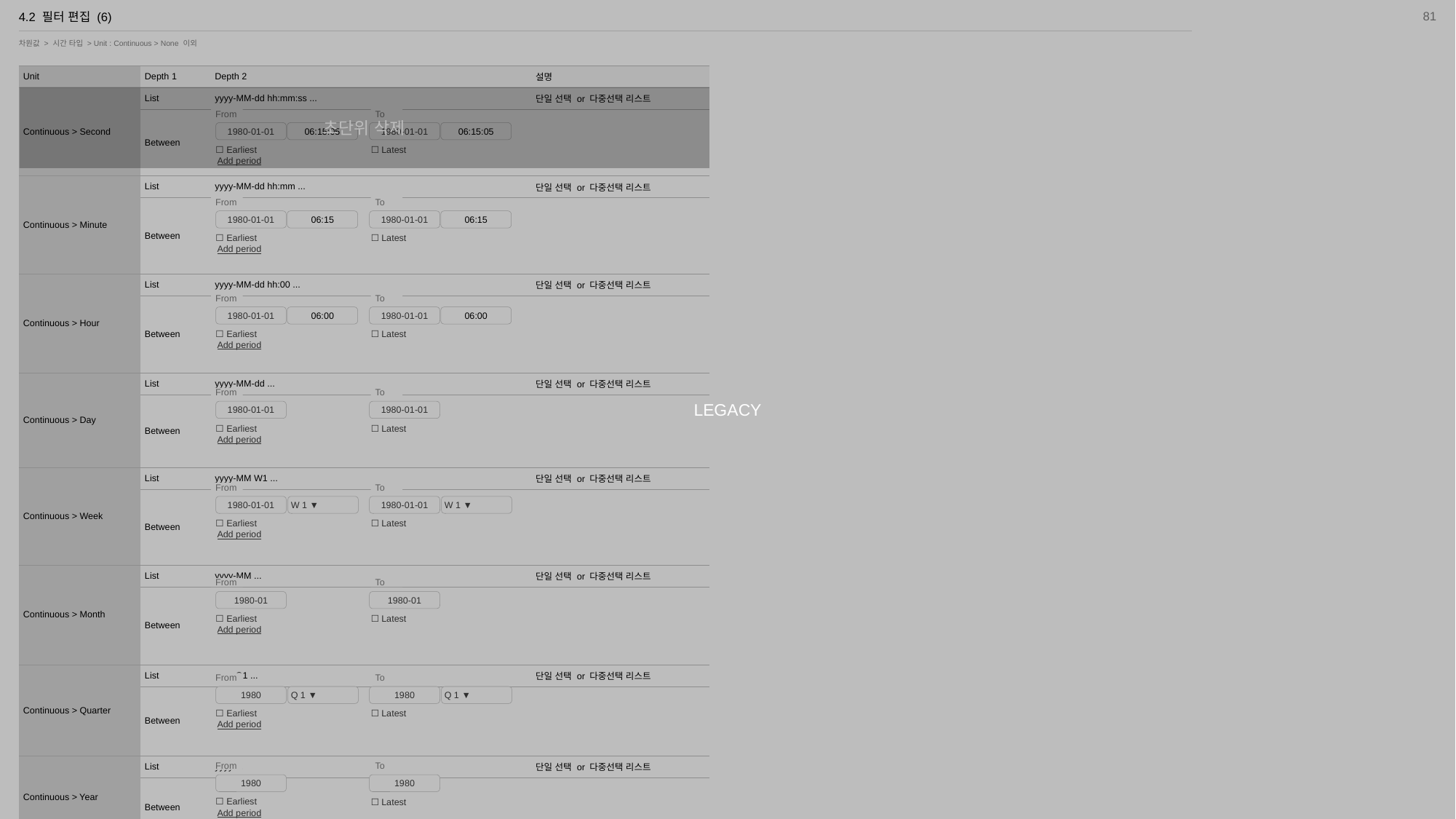

81
LEGACY
# 4.2 필터 편집 (6)
차원값 > 시간 타입 > Unit : Continuous > None 이외
| Unit | Depth 1 | Depth 2 | 설명 |
| --- | --- | --- | --- |
| Continuous > Second | List | yyyy-MM-dd hh:mm:ss ... | 단일 선택 or 다중선택 리스트 |
|  | Between |  |  |
| Continuous > Minute | List | yyyy-MM-dd hh:mm ... | 단일 선택 or 다중선택 리스트 |
|  | Between |  |  |
| Continuous > Hour | List | yyyy-MM-dd hh:00 ... | 단일 선택 or 다중선택 리스트 |
|  | Between |  |  |
| Continuous > Day | List | yyyy-MM-dd ... | 단일 선택 or 다중선택 리스트 |
|  | Between |  |  |
| Continuous > Week | List | yyyy-MM W1 ... | 단일 선택 or 다중선택 리스트 |
|  | Between |  |  |
| Continuous > Month | List | yyyy-MM ... | 단일 선택 or 다중선택 리스트 |
|  | Between |  |  |
| Continuous > Quarter | List | yyyy Q1 ... | 단일 선택 or 다중선택 리스트 |
|  | Between |  |  |
| Continuous > Year | List | yyyy ... | 단일 선택 or 다중선택 리스트 |
|  | Between |  |  |
초단위 삭제
From
To
1980-01-01
06:15:05
1980-01-01
06:15:05
☐ Earliest
☐ Latest
Add period
From
To
1980-01-01
06:15
1980-01-01
06:15
☐ Earliest
☐ Latest
Add period
From
To
1980-01-01
06:00
1980-01-01
06:00
☐ Earliest
☐ Latest
Add period
From
To
1980-01-01
1980-01-01
☐ Earliest
☐ Latest
Add period
From
To
1980-01-01
W 1 ▼
1980-01-01
W 1 ▼
☐ Earliest
☐ Latest
Add period
From
To
1980-01
1980-01
☐ Earliest
☐ Latest
Add period
From
To
1980
Q 1 ▼
1980
Q 1 ▼
☐ Earliest
☐ Latest
Add period
From
To
1980
1980
☐ Earliest
☐ Latest
Add period